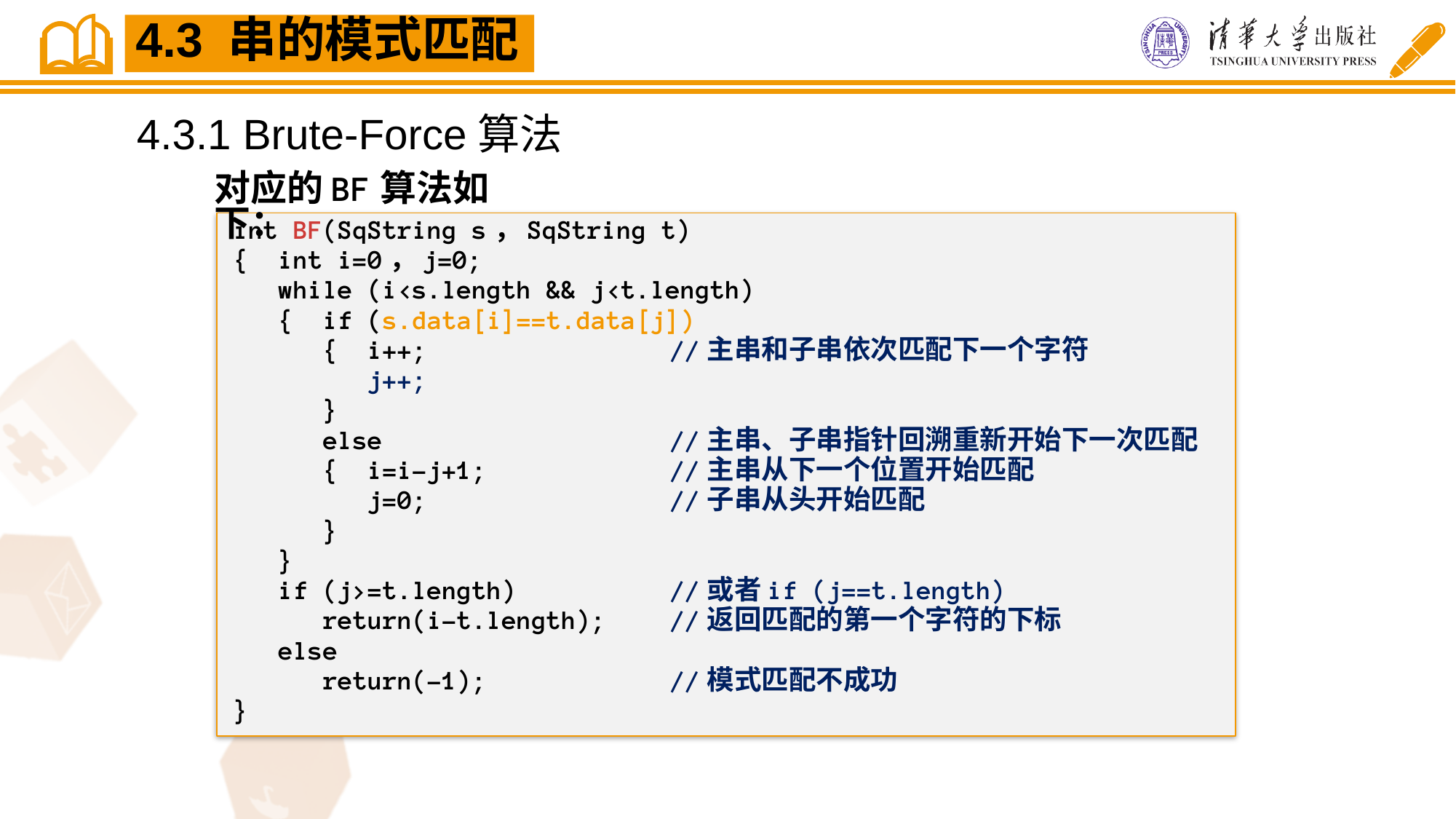

4.3 串的模式匹配
4.3.1 Brute-Force算法
对应的BF算法如下：
int BF(SqString s，SqString t)
{  int i=0，j=0;
   while (i<s.length && j<t.length)
   {  if (s.data[i]==t.data[j])
      {  i++;			//主串和子串依次匹配下一个字符
         j++;
      }
      else			//主串、子串指针回溯重新开始下一次匹配
      {  i=i-j+1;		//主串从下一个位置开始匹配
         j=0; 			//子串从头开始匹配
      }
   }
   if (j>=t.length)		//或者if (j==t.length)
      return(i-t.length);	//返回匹配的第一个字符的下标
   else
      return(-1);		//模式匹配不成功
}